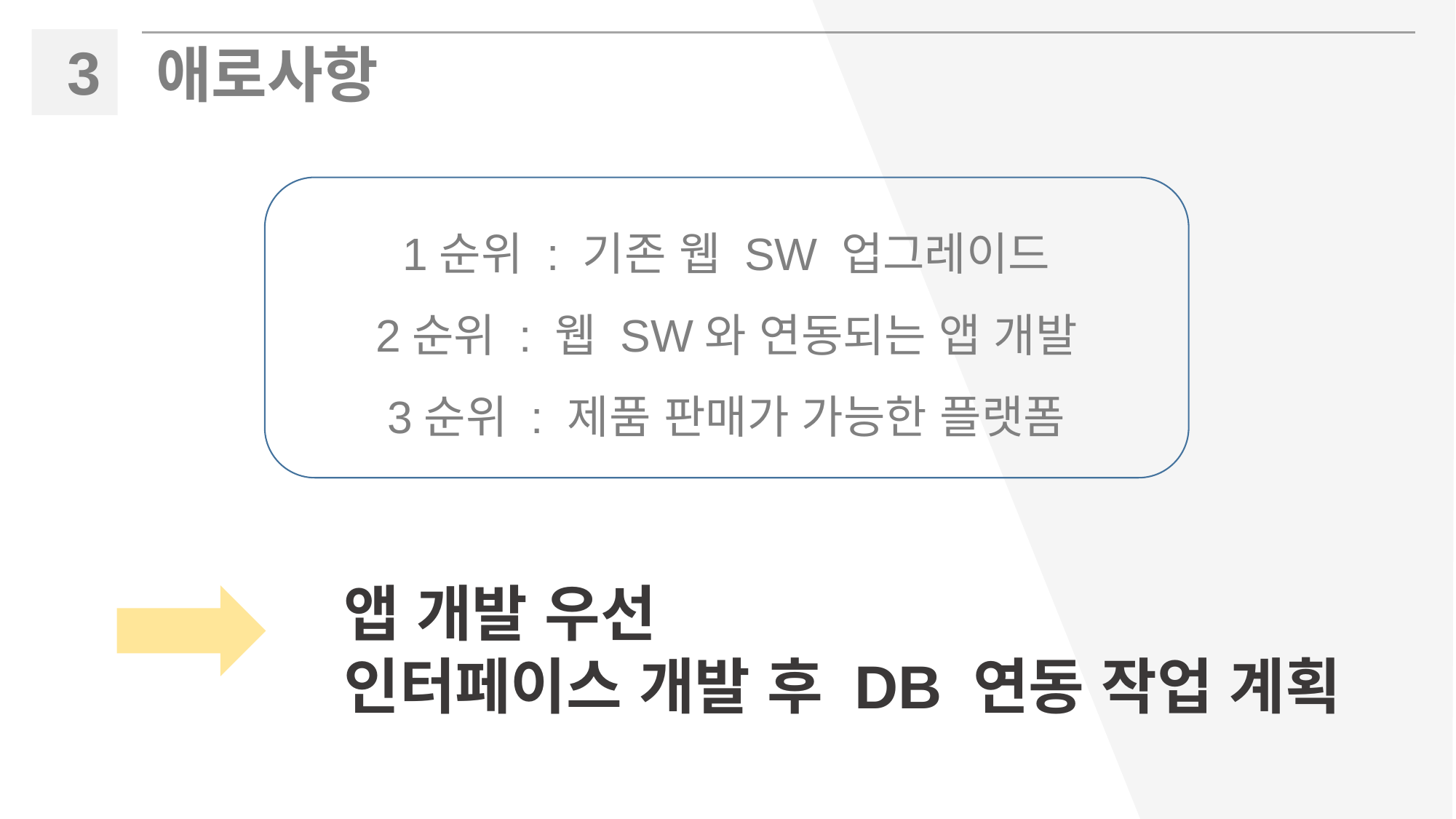

3

애로사항
1순위 : 기존 웹 SW 업그레이드
2순위 : 웹 SW와 연동되는 앱 개발
3순위 : 제품 판매가 가능한 플랫폼
앱 개발 우선
인터페이스 개발 후 DB 연동 작업 계획